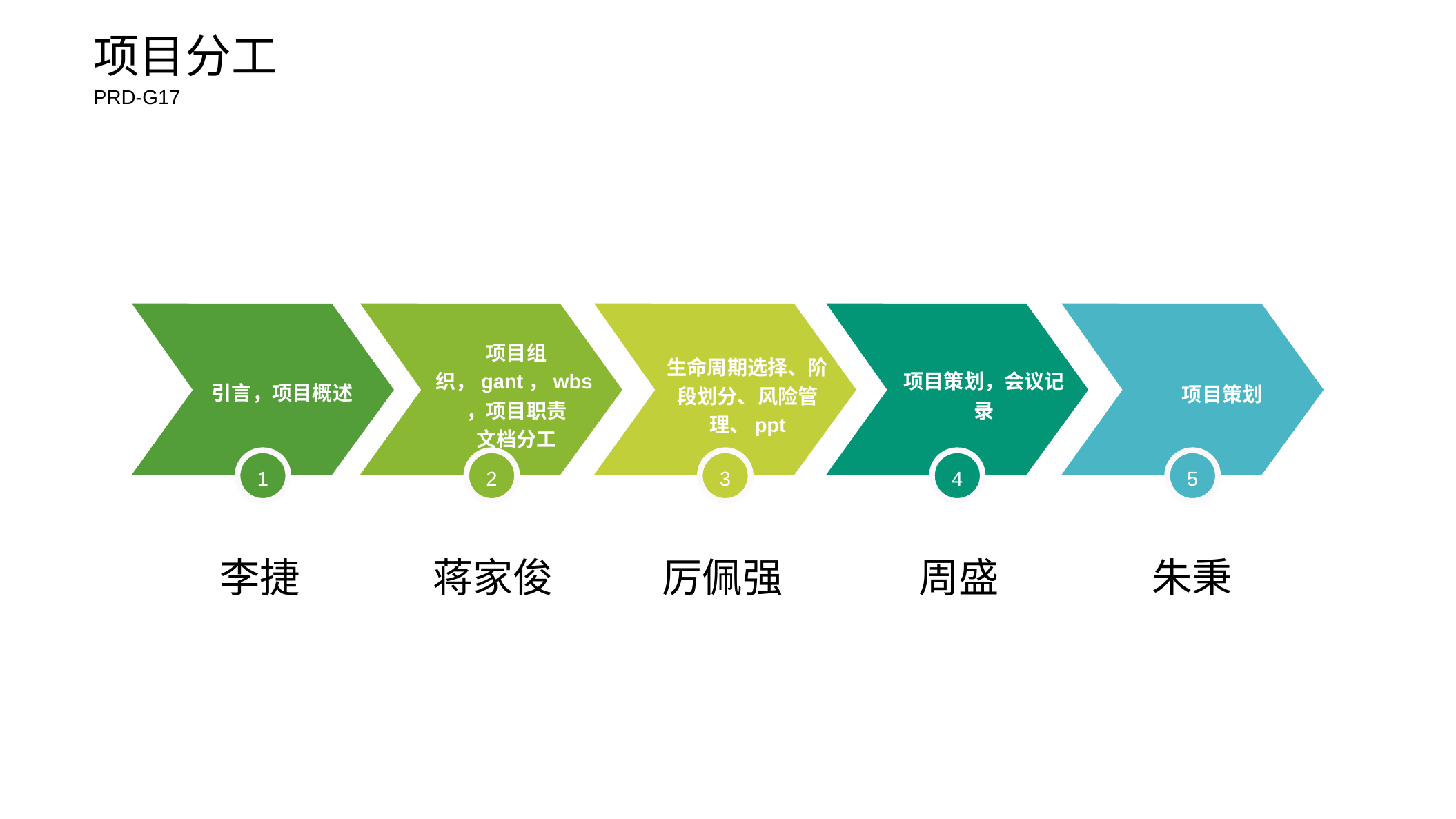

项目分工
PRD-G17

引言，项目概述

项目组织，gant，wbs，项目职责
文档分工

生命周期选择、阶段划分、风险管理、ppt

项目策划，会议记录

项目策划

1

2

3

4

5
李捷
蒋家俊
厉佩强
周盛
朱秉